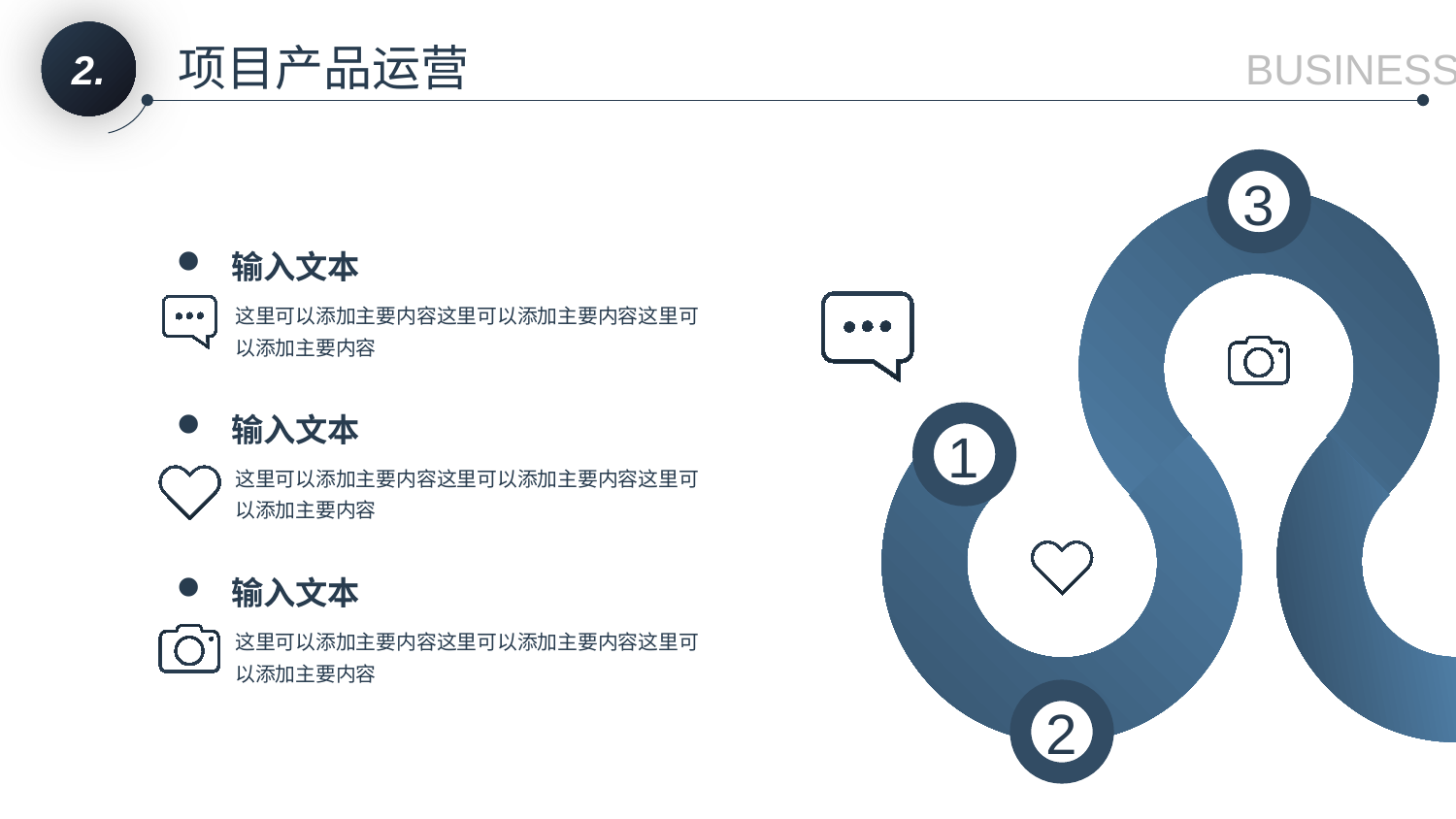

2.

项目产品运营
BUSINESS

3

输入文本
这里可以添加主要内容这里可以添加主要内容这里可以添加主要内容

输入文本
这里可以添加主要内容这里可以添加主要内容这里可以添加主要内容

1

输入文本
这里可以添加主要内容这里可以添加主要内容这里可以添加主要内容

2